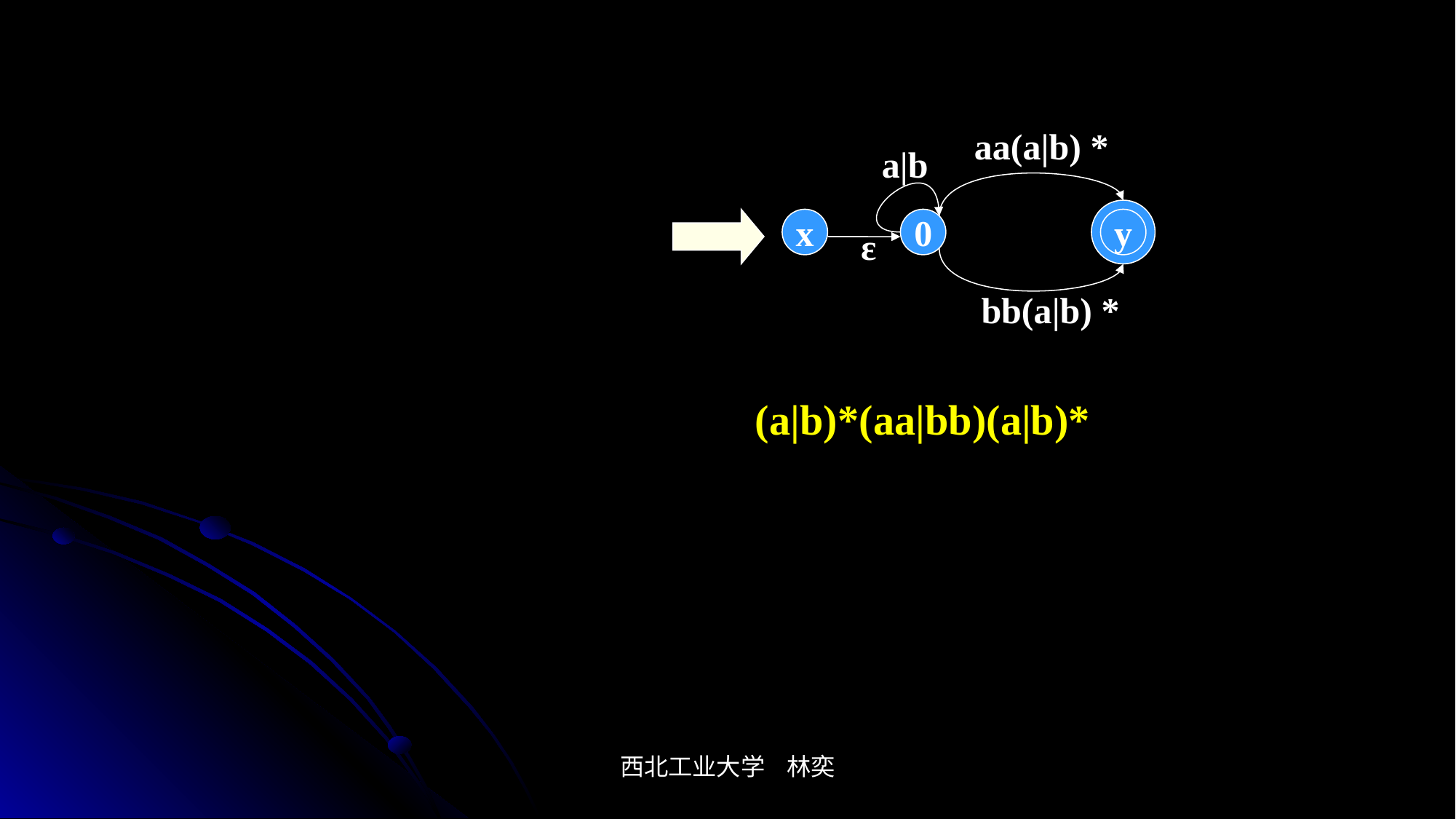

aa(a|b) *
a|b

x
0
y
ε

bb(a|b) *
(a|b)*(aa|bb)(a|b)*
西北工业大学    林奕
166